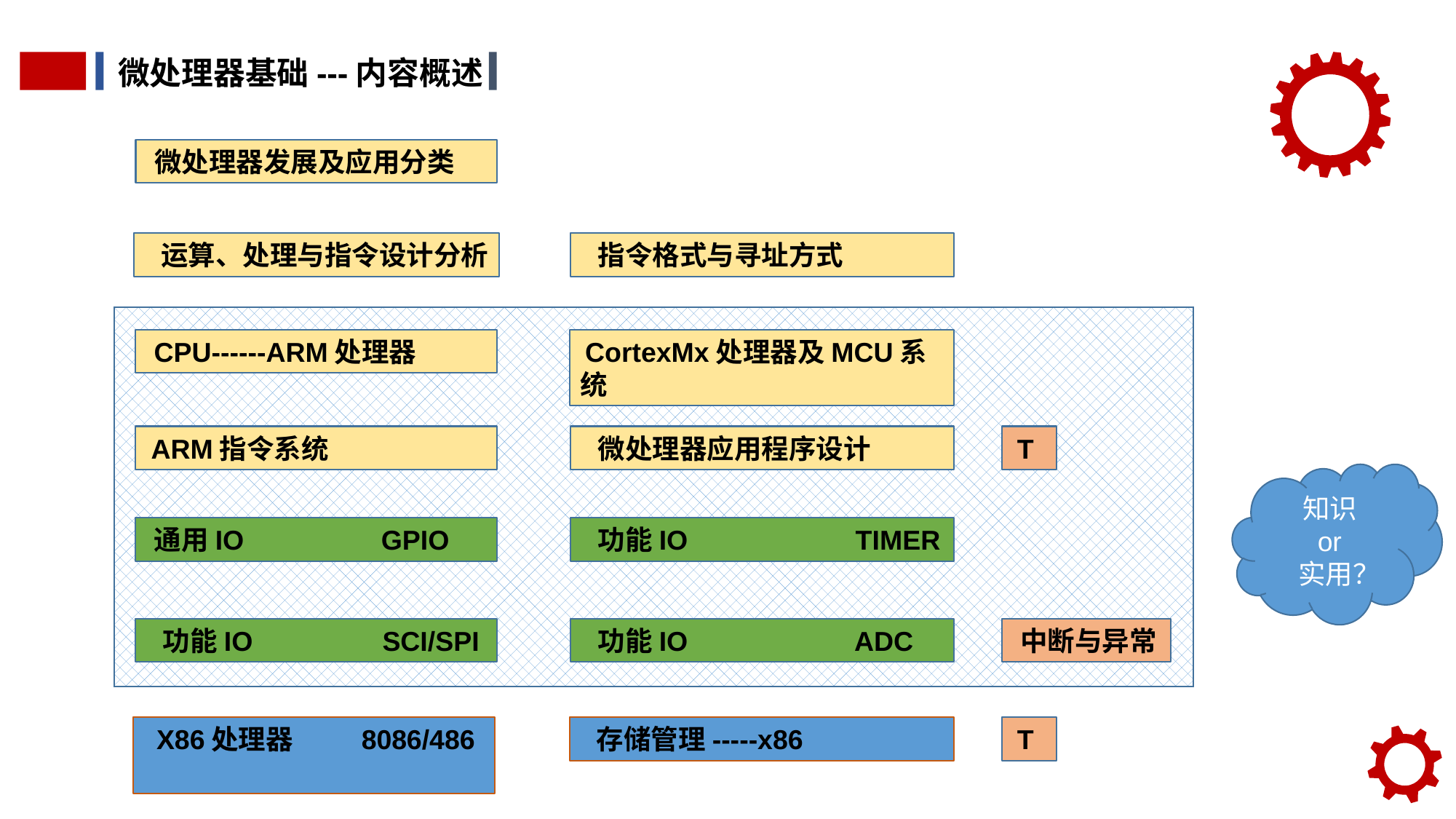

微处理器基础---内容概述

 微处理器发展及应用分类
  运算、处理与指令设计分析
  指令格式与寻址方式

 CPU------ARM处理器
 CortexMx处理器及MCU系统
 ARM指令系统
  微处理器应用程序设计
 T
知识
 or
  实用？
 通用IO                  GPIO
  功能IO                      TIMER
  功能IO                 SCI/SPI
  功能IO                      ADC
 中断与异常
  X86处理器          8086/486
  存储管理-----x86
 T